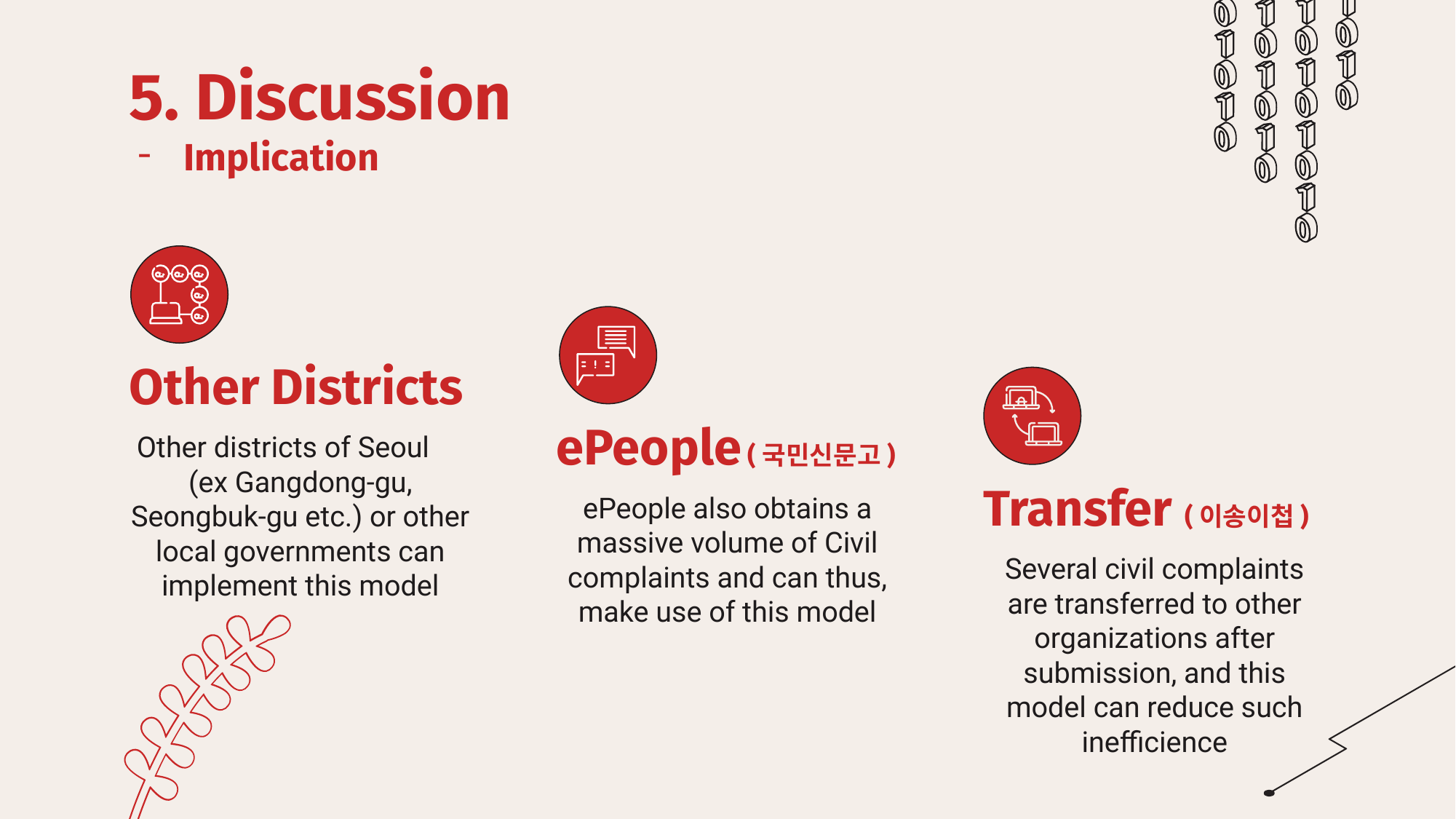

# 5. Discussion
Implication

Other Districts

ePeople (국민신문고)
Other districts of Seoul 	(ex Gangdong-gu, Seongbuk-gu etc.) or other local governments can implement this model

Transfer (이송이첩)
ePeople also obtains a massive volume of Civil complaints and can thus, make use of this model
Several civil complaints are transferred to other organizations after submission, and this model can reduce such inefficience